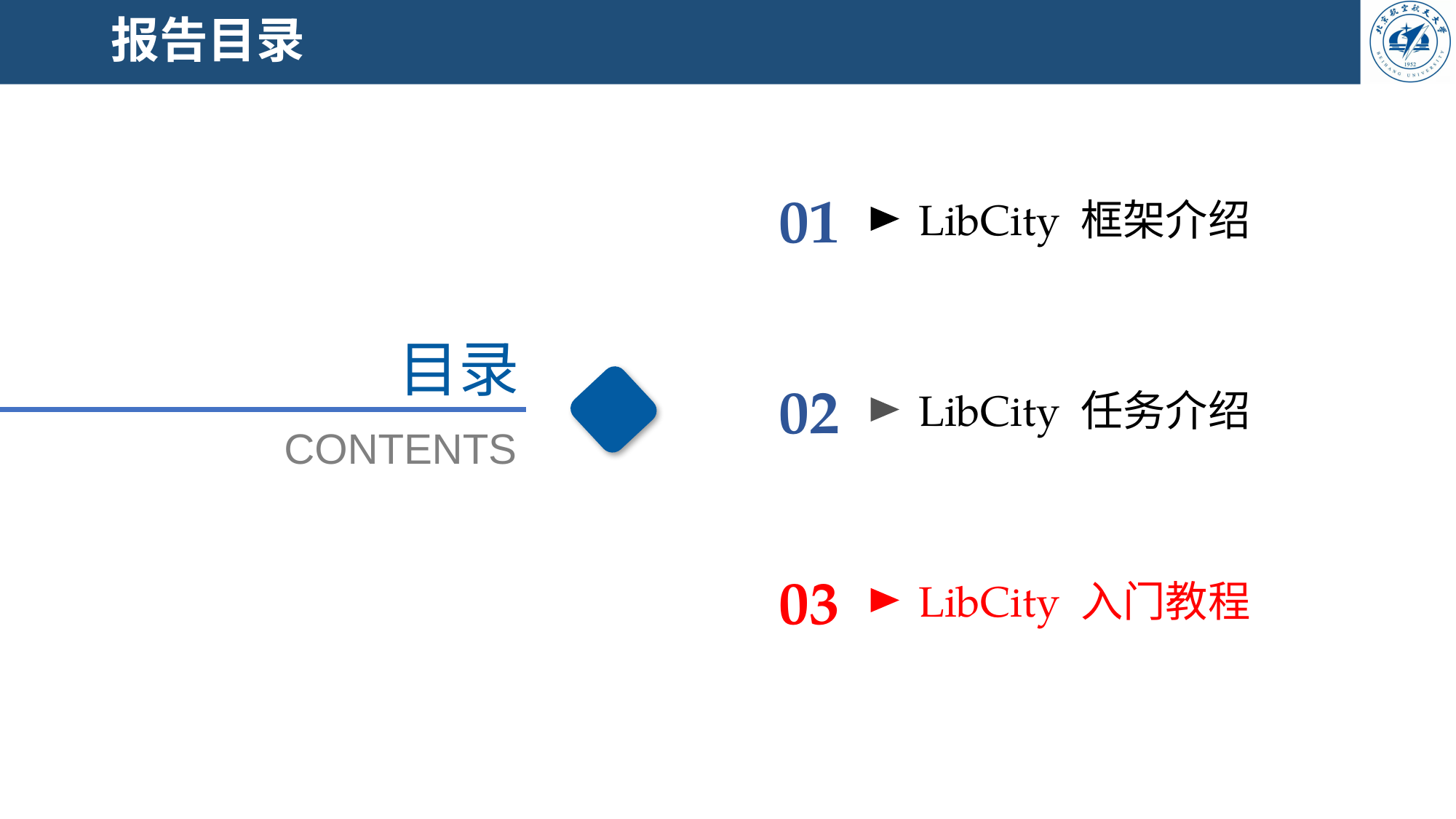

# 报告目录
01
LibCity 框架介绍

02
LibCity 任务介绍

03
LibCity 入门教程

目录

CONTENTS